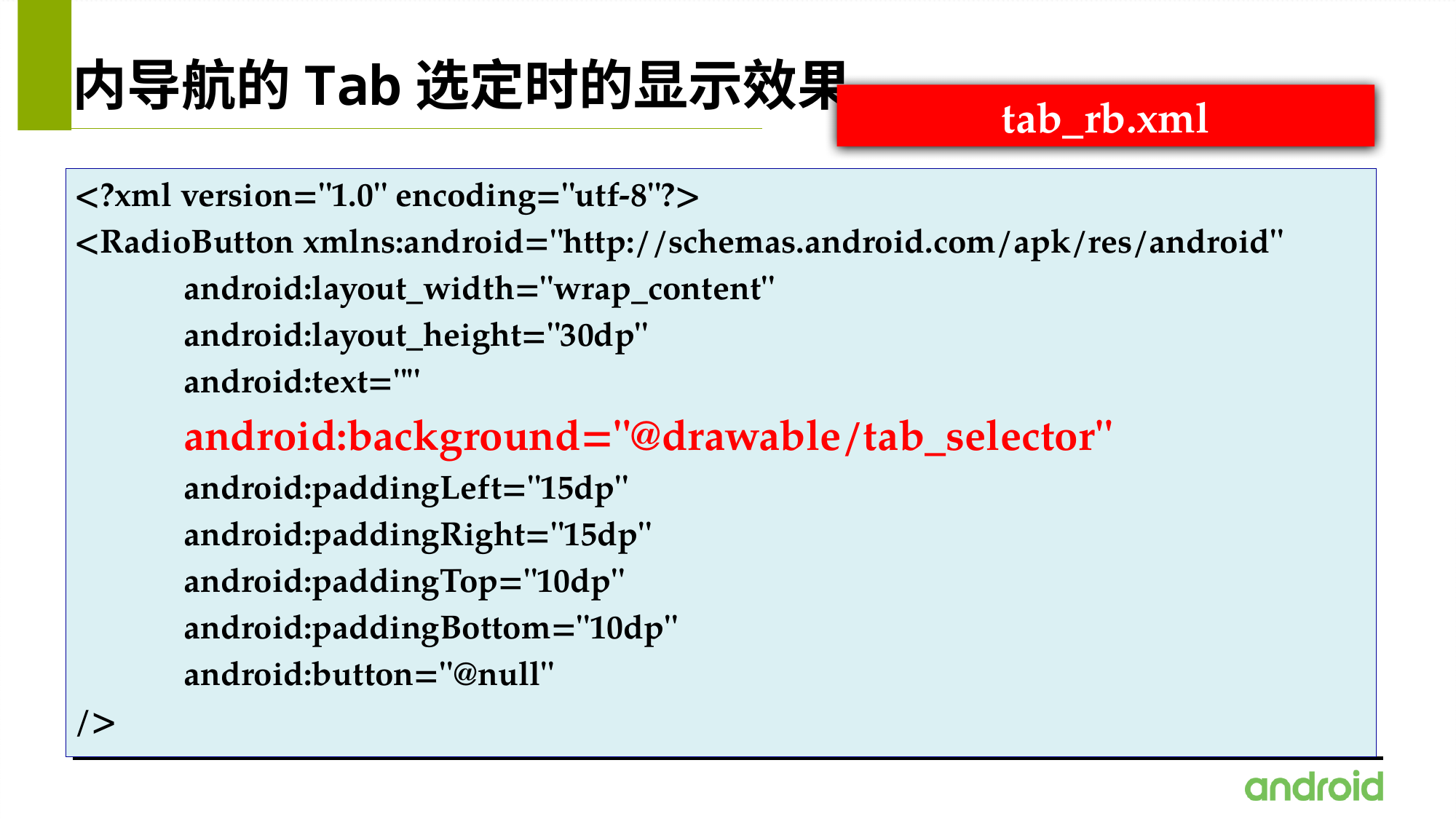

# 内导航的Tab选定时的显示效果
tab_rb.xml
<?xml version="1.0" encoding="utf-8"?>
<RadioButton xmlns:android="http://schemas.android.com/apk/res/android"
	android:layout_width="wrap_content"
	android:layout_height="30dp"
	android:text=""
	android:background="@drawable/tab_selector"
	android:paddingLeft="15dp"
	android:paddingRight="15dp"
	android:paddingTop="10dp"
	android:paddingBottom="10dp"
	android:button="@null"
/>